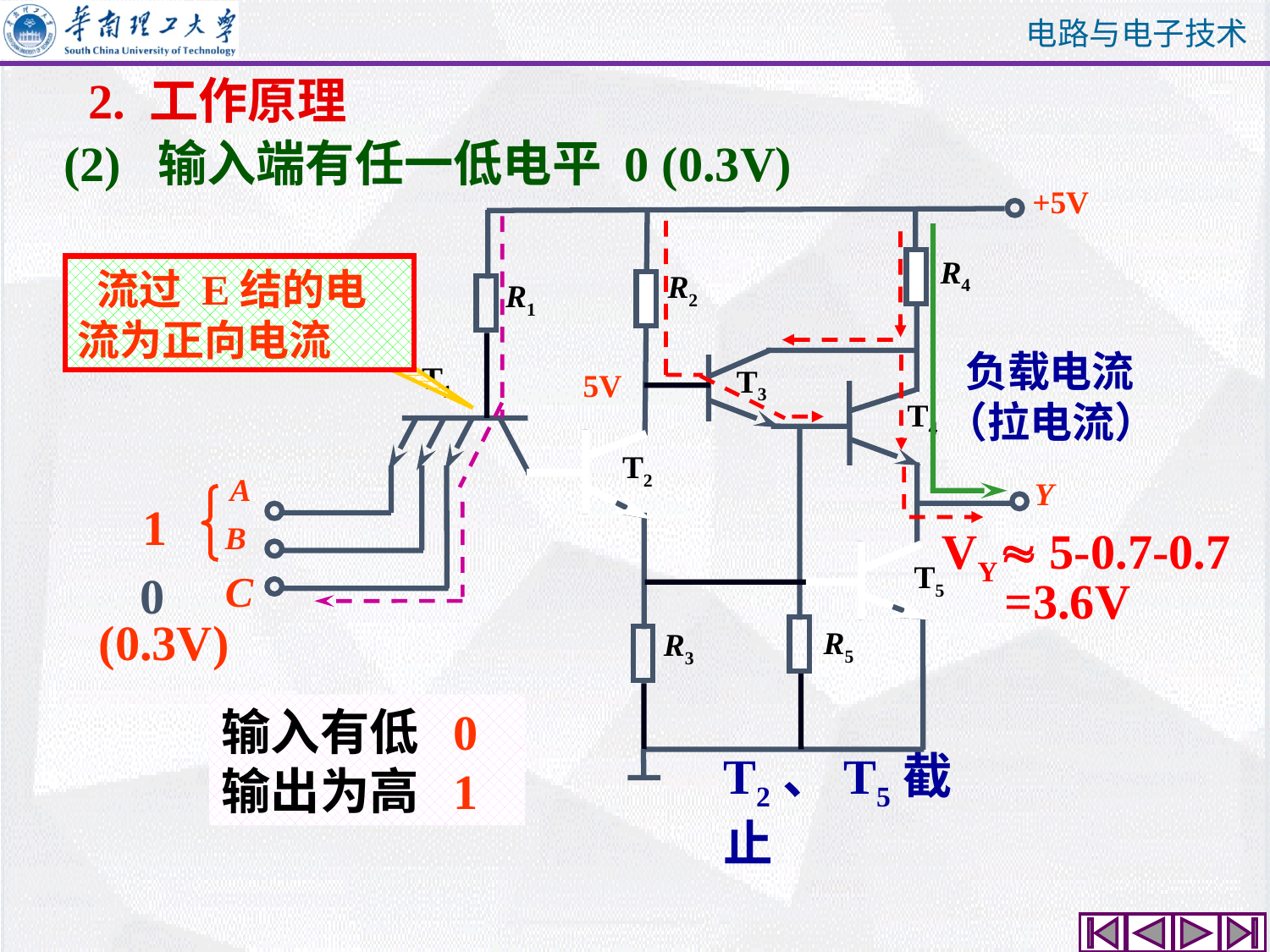

2. 工作原理
(2)  输入端有任一低电平 0 (0.3V)
+5V

R4

R2
R1

    T1
  T3

  T4

T2

A

Y

B

  T5
C

R5

R3

 流过 E结的电流为正向电流
1V
 负载电流（拉电流）
5V

 1
 0
(0.3V)

VY≈ 5-0.7-0.7
   =3.6V

输入有低  0 输出为高  1
T2、T5截止